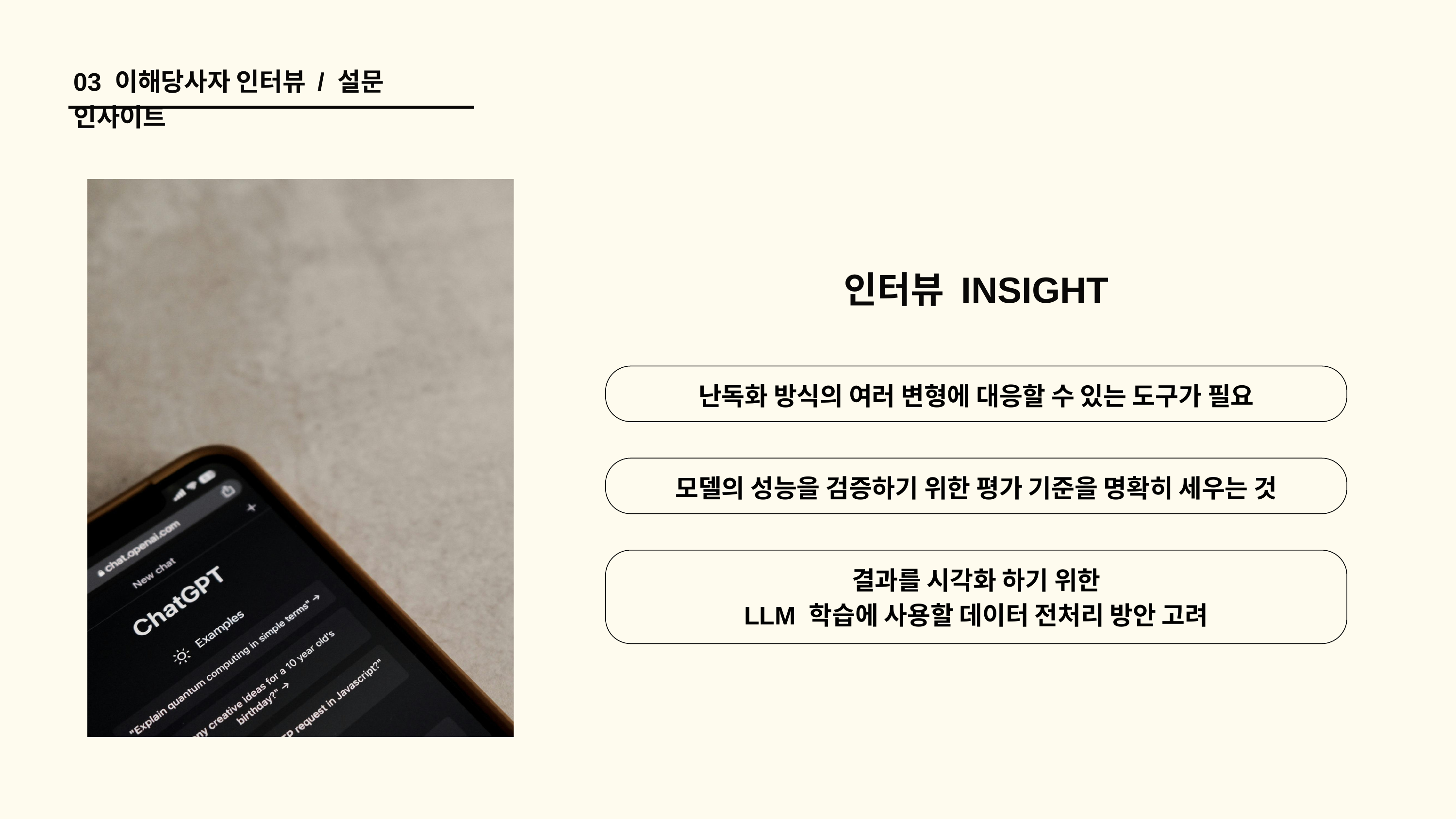

03 이해당사자 인터뷰 / 설문 인사이트

인터뷰 INSIGHT

난독화 방식의 여러 변형에 대응할 수 있는 도구가 필요

모델의 성능을 검증하기 위한 평가 기준을 명확히 세우는 것

결과를 시각화 하기 위한
LLM 학습에 사용할 데이터 전처리 방안 고려